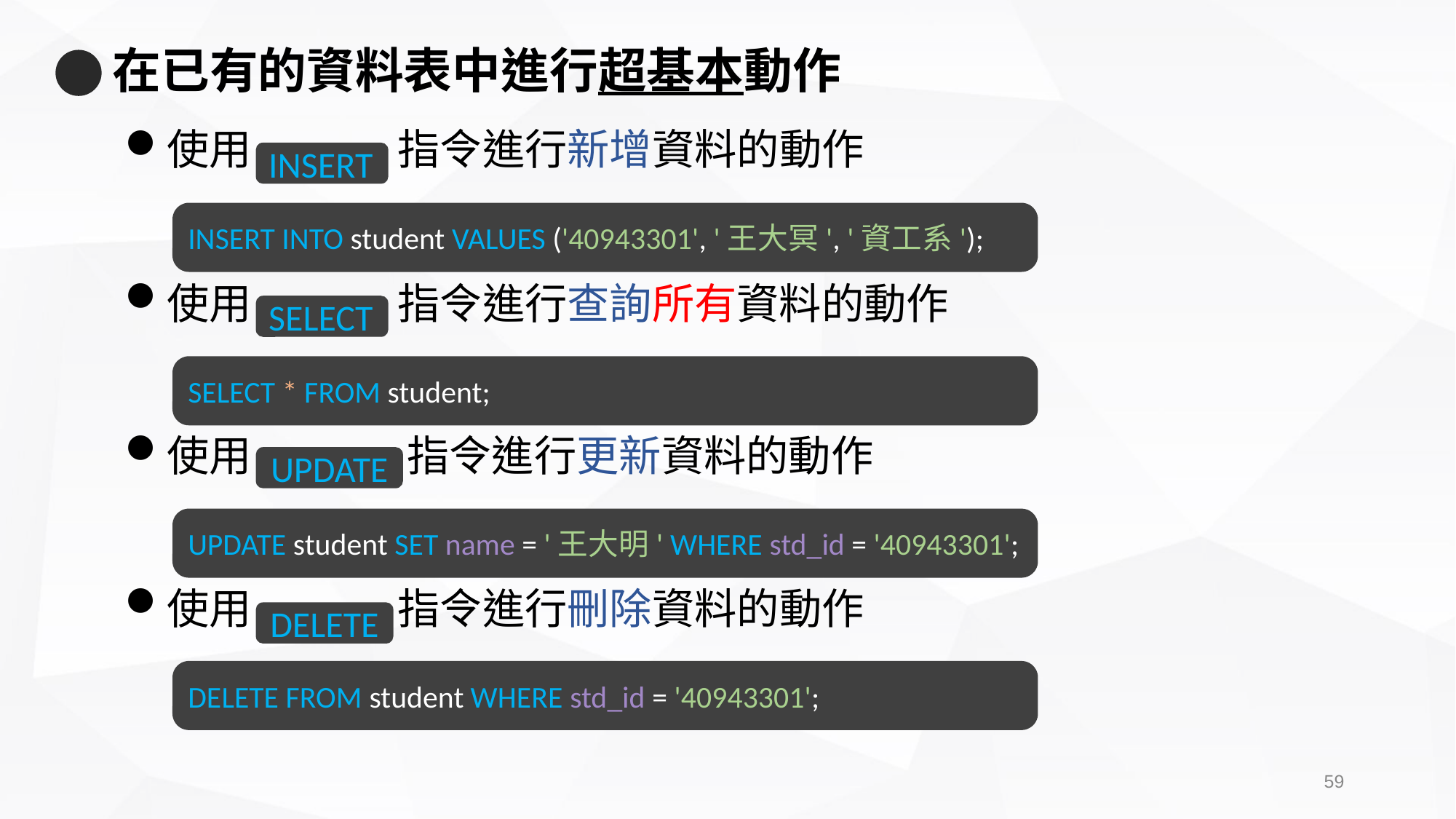

# 在已有的資料表中進行超基本動作
使用　　　  指令進行新增資料的動作

使用　　　  指令進行查詢所有資料的動作

使用　　　   指令進行更新資料的動作

使用　　　  指令進行刪除資料的動作

INSERT
INSERT INTO student VALUES ('40943301', '王大冥', '資工系');
SELECT
SELECT * FROM student;
UPDATE
UPDATE student SET name = '王大明' WHERE std_id = '40943301';
DELETE
DELETE FROM student WHERE std_id = '40943301';
59